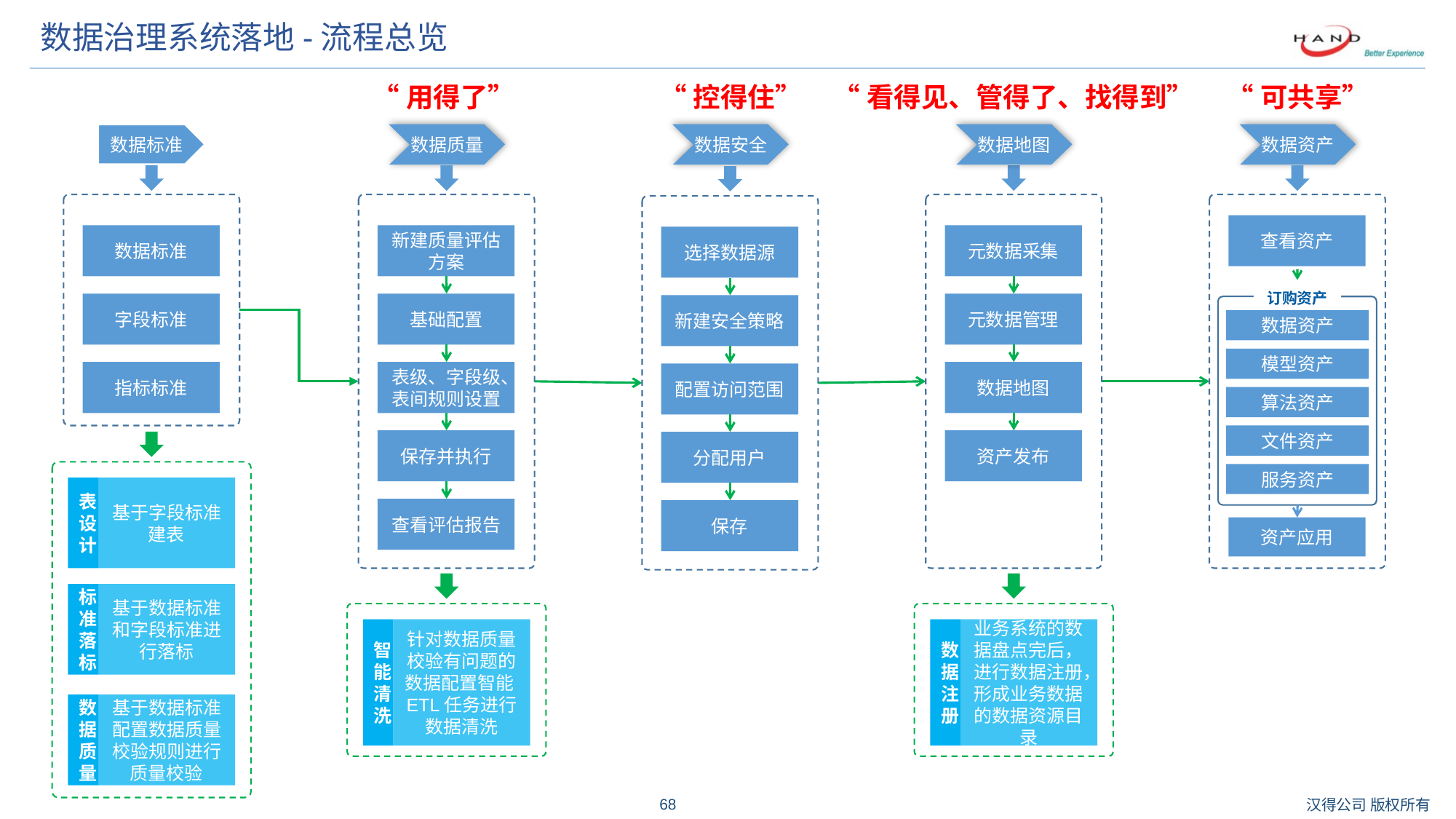

# 数据治理系统落地-流程总览
“用得了”
“控得住”
“看得见、管得了、找得到”
“可共享”
数据标准

数据标准
字段标准
指标标准

表设计
基于字段标准建表
标准落标
基于数据标准和字段标准进行落标
数据质量
基于数据标准配置数据质量校验规则进行质量校验
数据质量

新建质量评估方案
基础配置
表级、字段级、表间规则设置
保存并执行
查看评估报告

智能清洗
针对数据质量校验有问题的数据配置智能ETL任务进行数据清洗
数据安全

选择数据源
新建安全策略
配置访问范围
分配用户
保存
数据地图

元数据采集
元数据管理
数据地图
资产发布

数据注册
业务系统的数据盘点完后，进行数据注册，形成业务数据的数据资源目录
数据资产

查看资产
资产应用
订购资产

数据资产
模型资产
算法资产
文件资产
服务资产